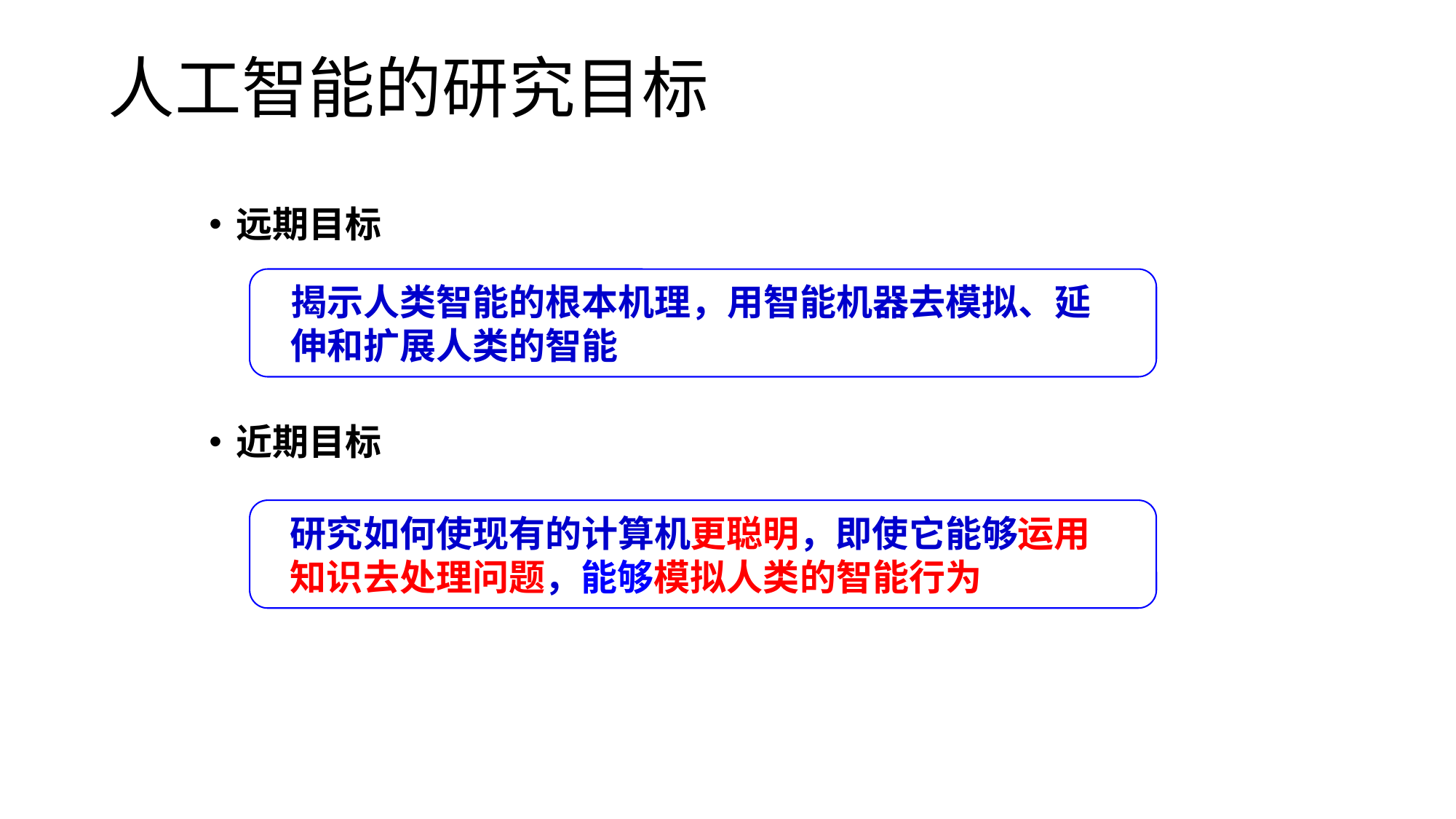

# 人工智能的研究目标
远期目标

近期目标

揭示人类智能的根本机理，用智能机器去模拟、延伸和扩展人类的智能

研究如何使现有的计算机更聪明，即使它能够运用知识去处理问题，能够模拟人类的智能行为